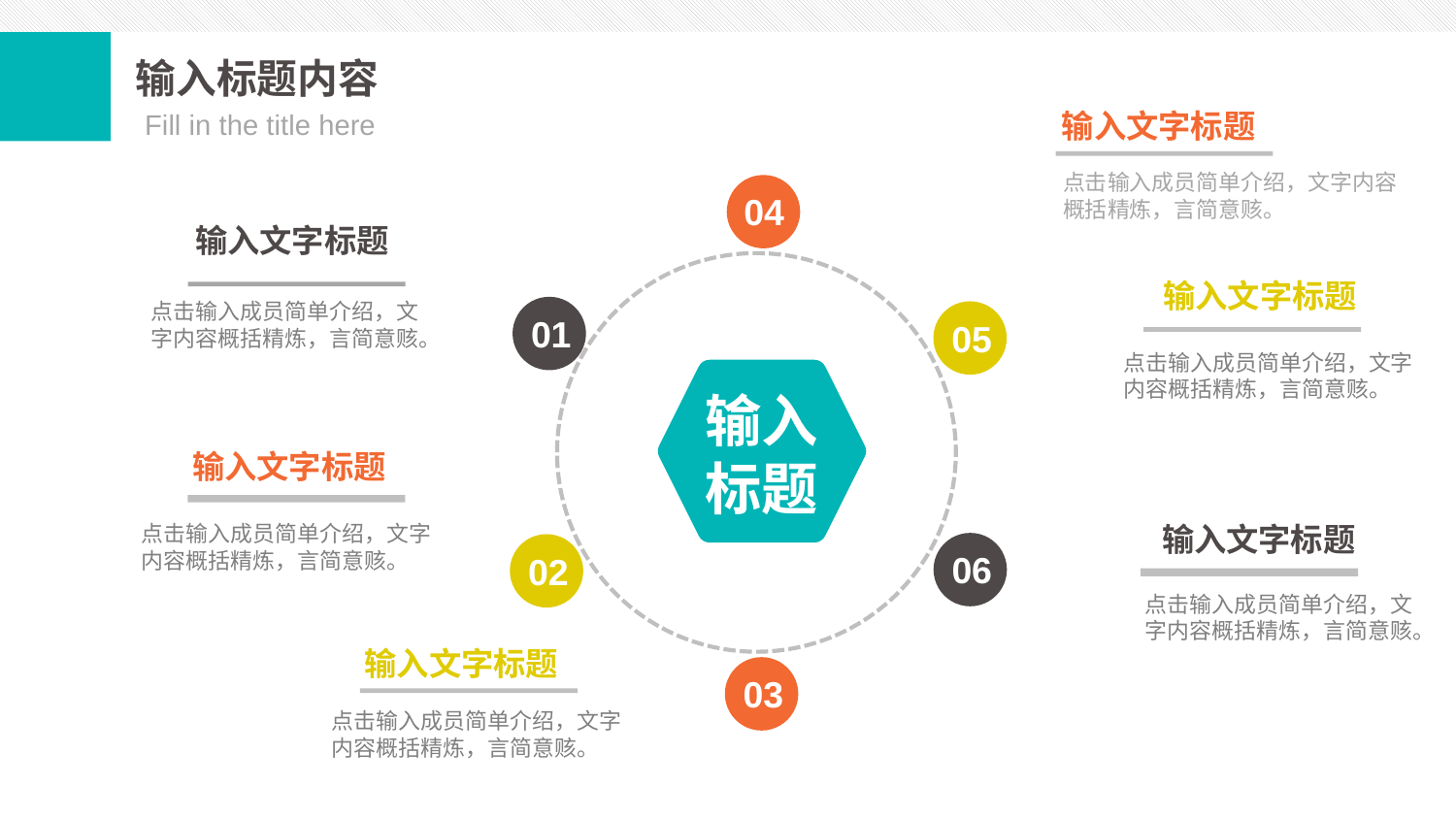

输入标题内容
输入文字标题
Fill in the title here

点击输入成员简单介绍，文字内容概括精炼，言简意赅。

04
输入文字标题

输入文字标题

点击输入成员简单介绍，文字内容概括精炼，言简意赅。

01

05

点击输入成员简单介绍，文字内容概括精炼，言简意赅。

输入
标题
输入文字标题

输入文字标题
点击输入成员简单介绍，文字内容概括精炼，言简意赅。

06

02

点击输入成员简单介绍，文字内容概括精炼，言简意赅。
输入文字标题

03

点击输入成员简单介绍，文字内容概括精炼，言简意赅。